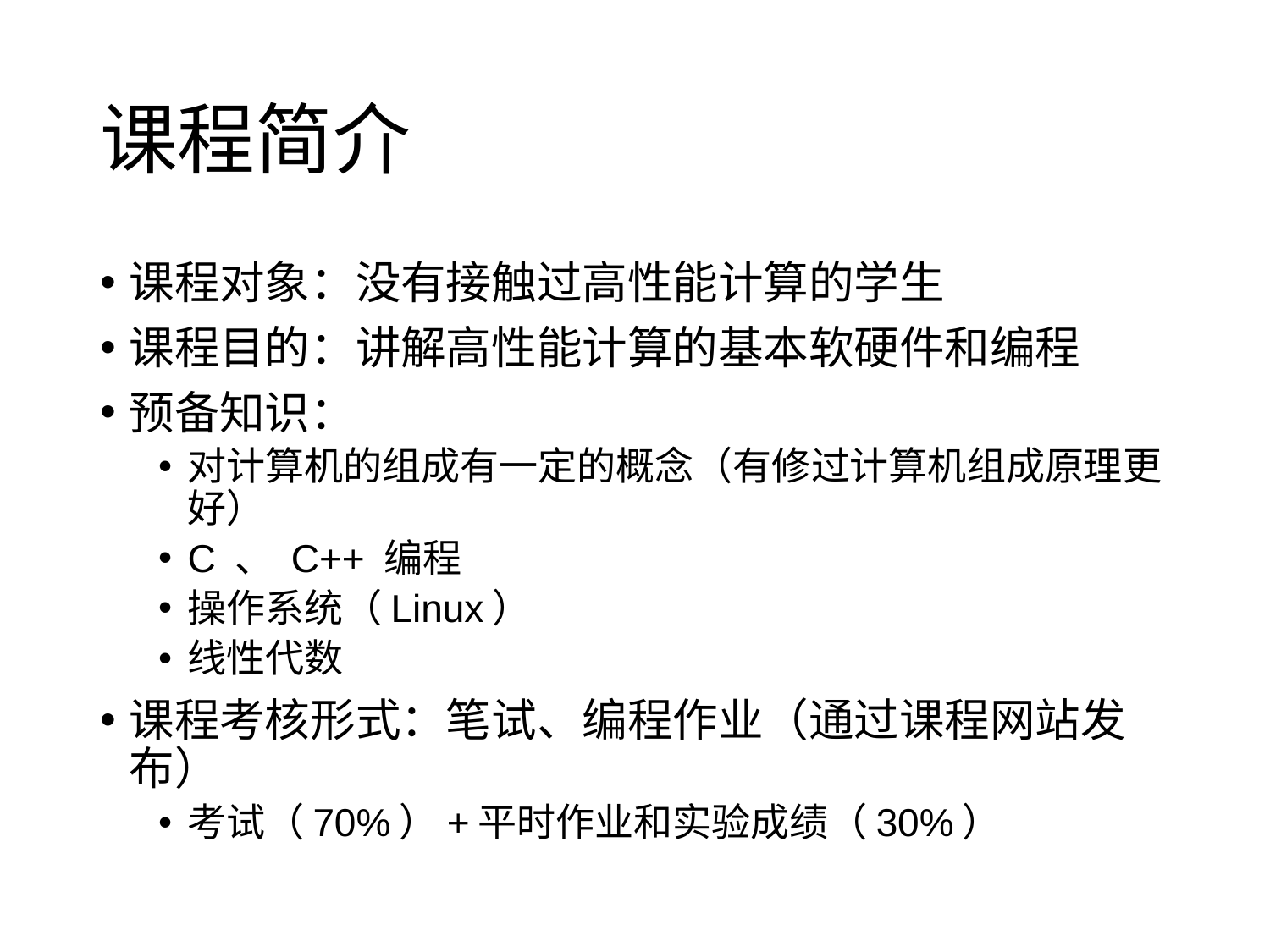

# 课程简介
课程对象：没有接触过高性能计算的学生
课程目的：讲解高性能计算的基本软硬件和编程
预备知识：
对计算机的组成有一定的概念（有修过计算机组成原理更好）
C 、 C++ 编程
操作系统（Linux）
线性代数
课程考核形式：笔试、编程作业（通过课程网站发布）
考试（70%）+平时作业和实验成绩（30%）